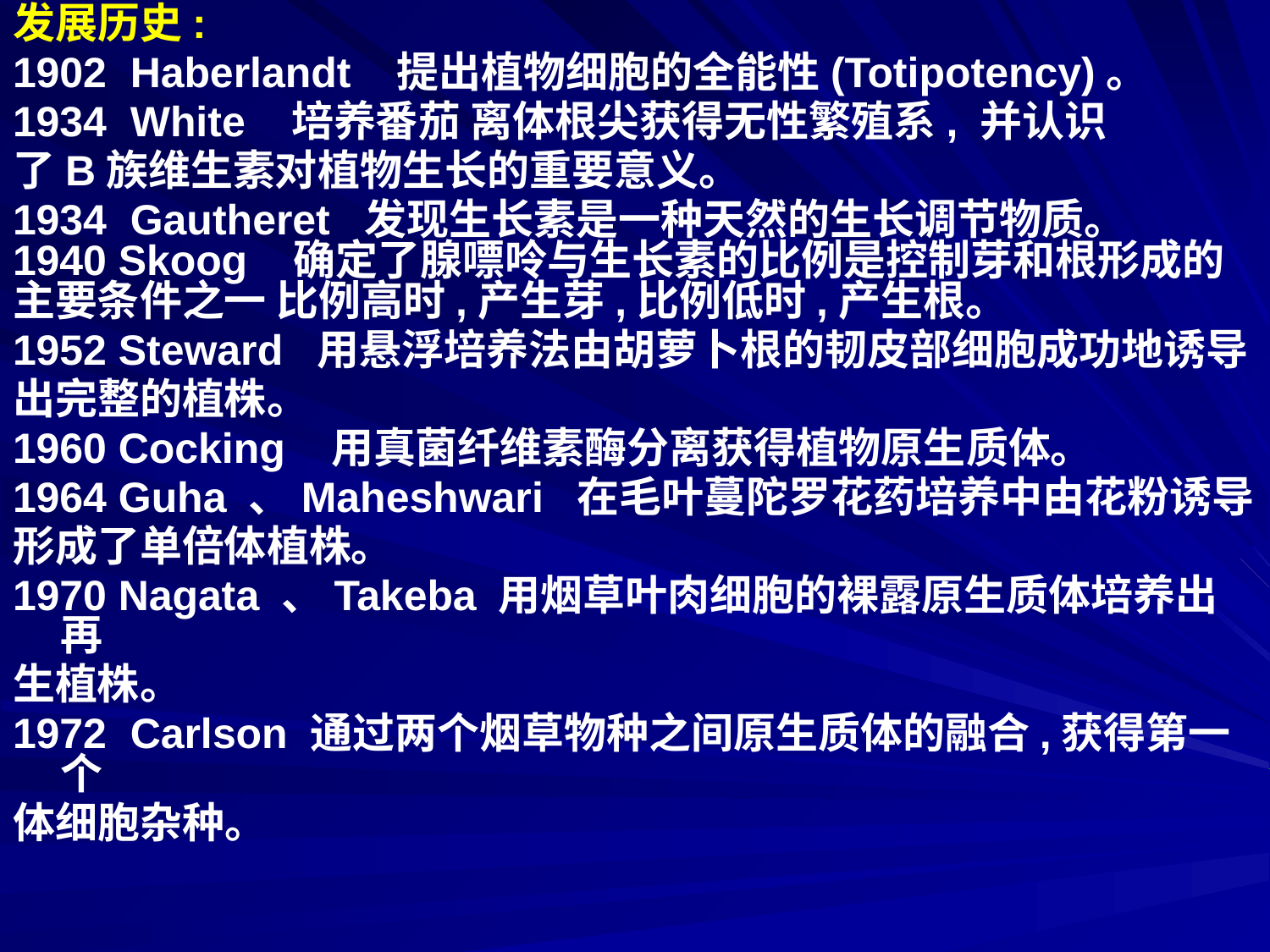

发展历史:
1902  Haberlandt   提出植物细胞的全能性(Totipotency)。
1934  White   培养番茄 离体根尖获得无性繁殖系, 并认识
了B族维生素对植物生长的重要意义。
1934  Gautheret  发现生长素是一种天然的生长调节物质。
1940 Skoog   确定了腺嘌呤与生长素的比例是控制芽和根形成的
主要条件之一 比例高时,产生芽,比例低时,产生根。
1952 Steward  用悬浮培养法由胡萝卜根的韧皮部细胞成功地诱导
出完整的植株。
1960 Cocking   用真菌纤维素酶分离获得植物原生质体。
1964 Guha 、Maheshwari  在毛叶蔓陀罗花药培养中由花粉诱导
形成了单倍体植株。
1970 Nagata 、Takeba 用烟草叶肉细胞的裸露原生质体培养出再
生植株。
1972  Carlson 通过两个烟草物种之间原生质体的融合,获得第一个
体细胞杂种。